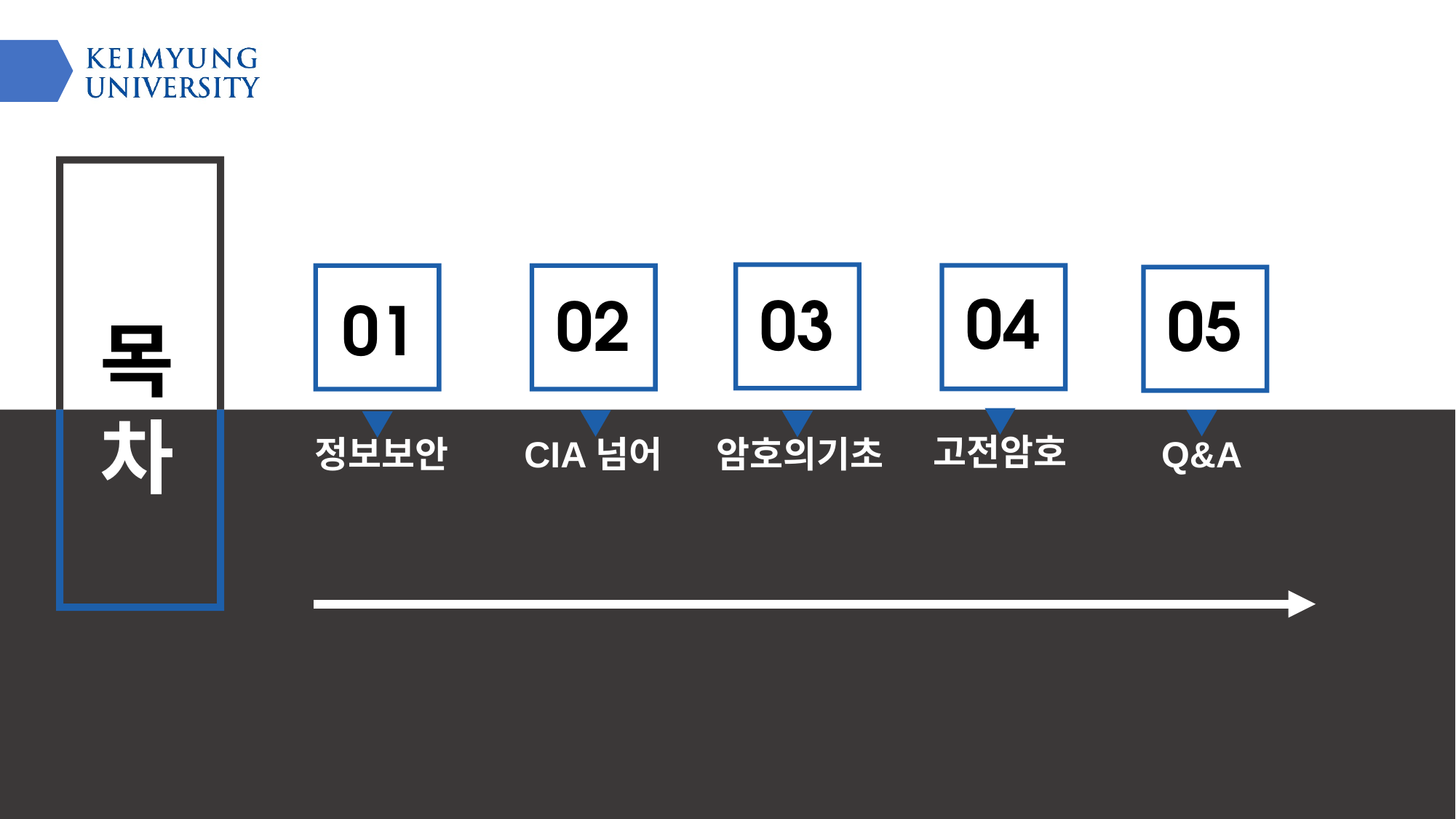

목
차

03

암호의기초

04

고전암호

01

정보보안

02

CIA넘어

05

Q&A